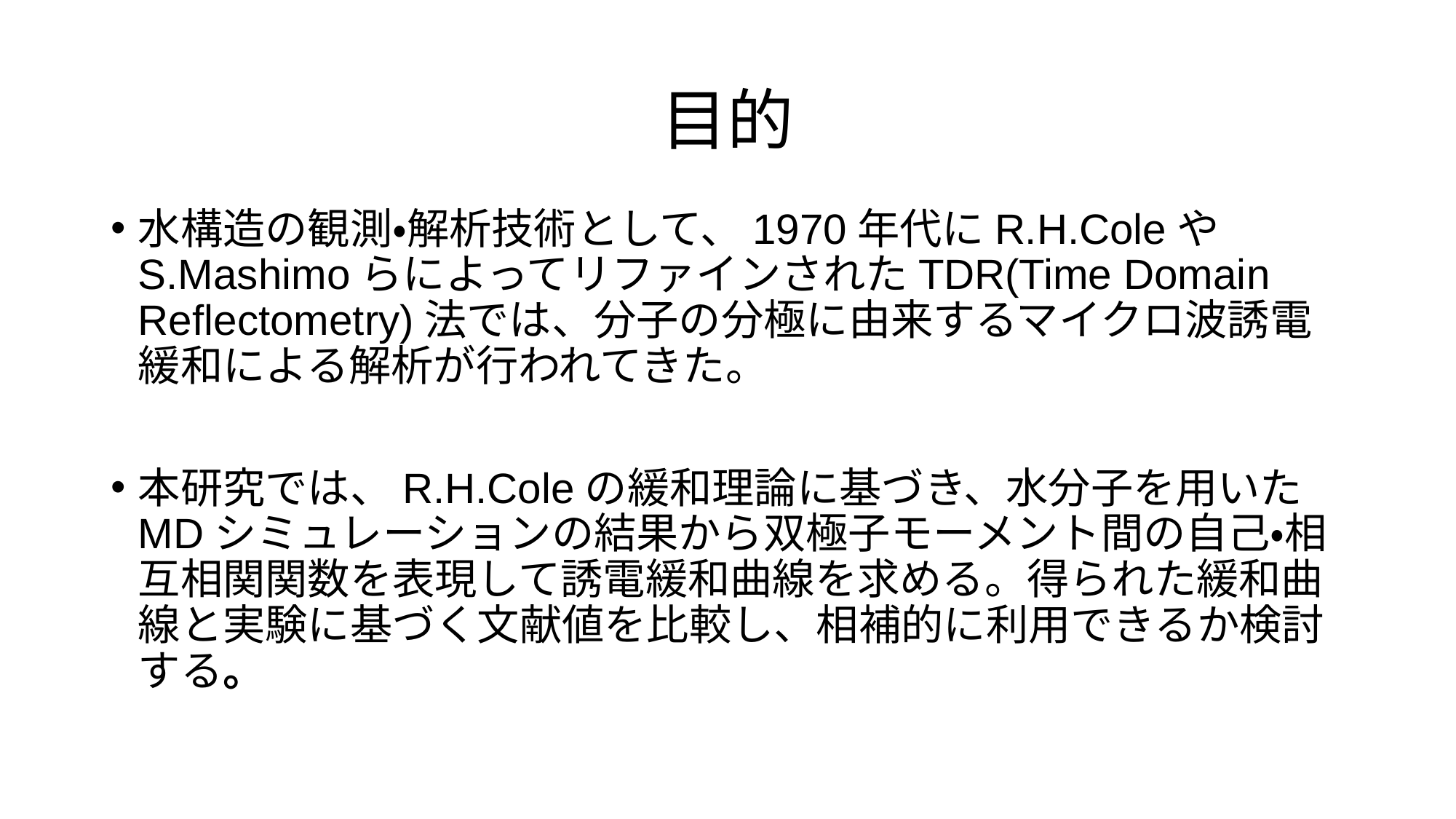

# 目的
水構造の観測・解析技術として、1970年代にR.H.ColeやS.MashimoらによってリファインされたTDR(Time Domain Reflectometry)法では、分子の分極に由来するマイクロ波誘電緩和による解析が行われてきた。

本研究では、R.H.Coleの緩和理論に基づき、水分子を用いたMDシミュレーションの結果から双極子モーメント間の自己・相互相関関数を表現して誘電緩和曲線を求める。得られた緩和曲線と実験に基づく文献値を比較し、相補的に利用できるか検討する。